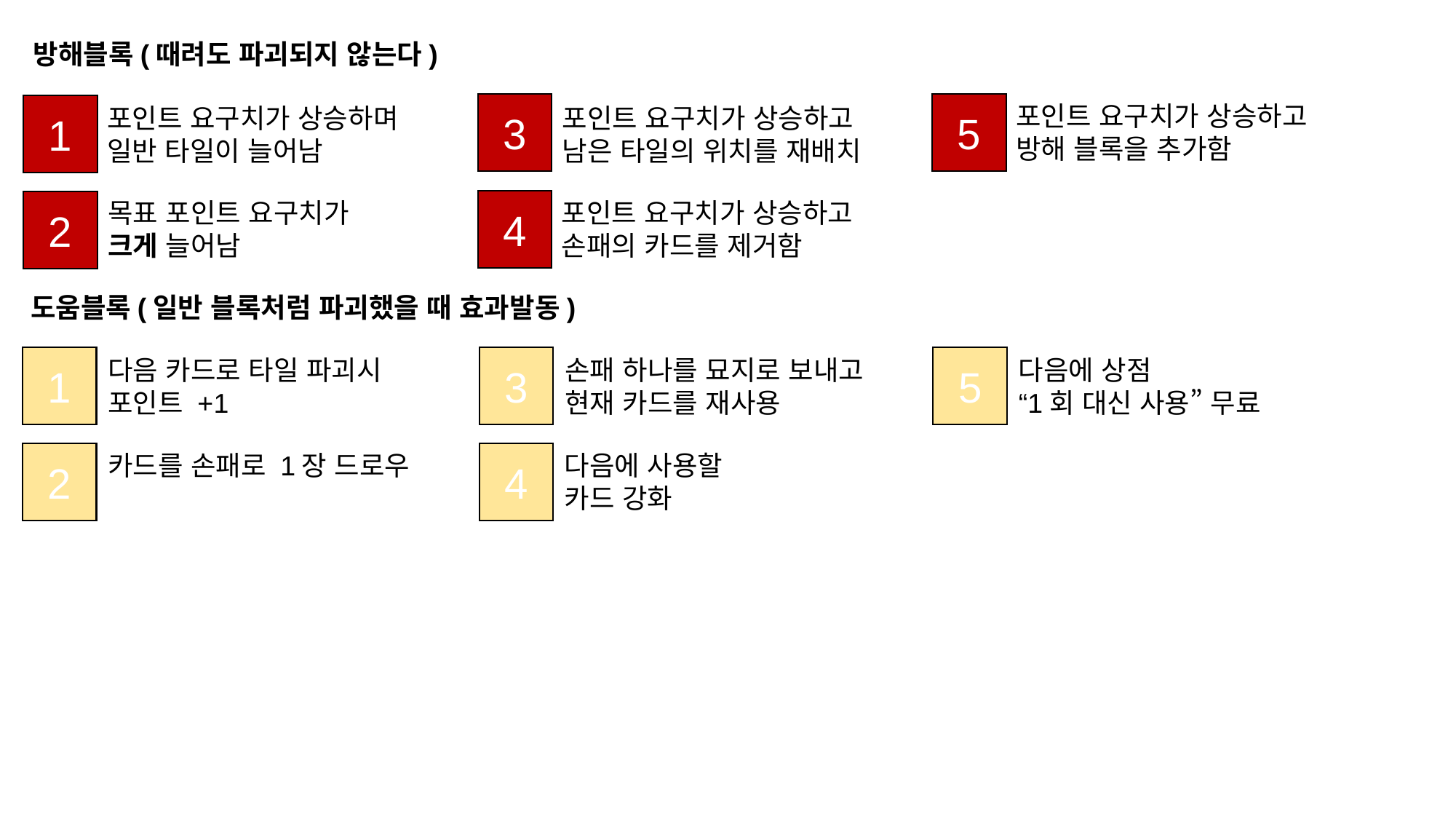

방해블록(때려도 파괴되지 않는다)
3
5
포인트 요구치가 상승하고
방해 블록을 추가함
1
포인트 요구치가 상승하며
일반 타일이 늘어남
포인트 요구치가 상승하고
남은 타일의 위치를 재배치
4
포인트 요구치가 상승하고
손패의 카드를 제거함
목표 포인트 요구치가
크게 늘어남
2
도움블록(일반 블록처럼 파괴했을 때 효과발동)
1
3
5
다음 카드로 타일 파괴시
포인트 +1
손패 하나를 묘지로 보내고
현재 카드를 재사용
다음에 상점
“1회 대신 사용” 무료
2
카드를 손패로 1장 드로우
4
다음에 사용할
카드 강화